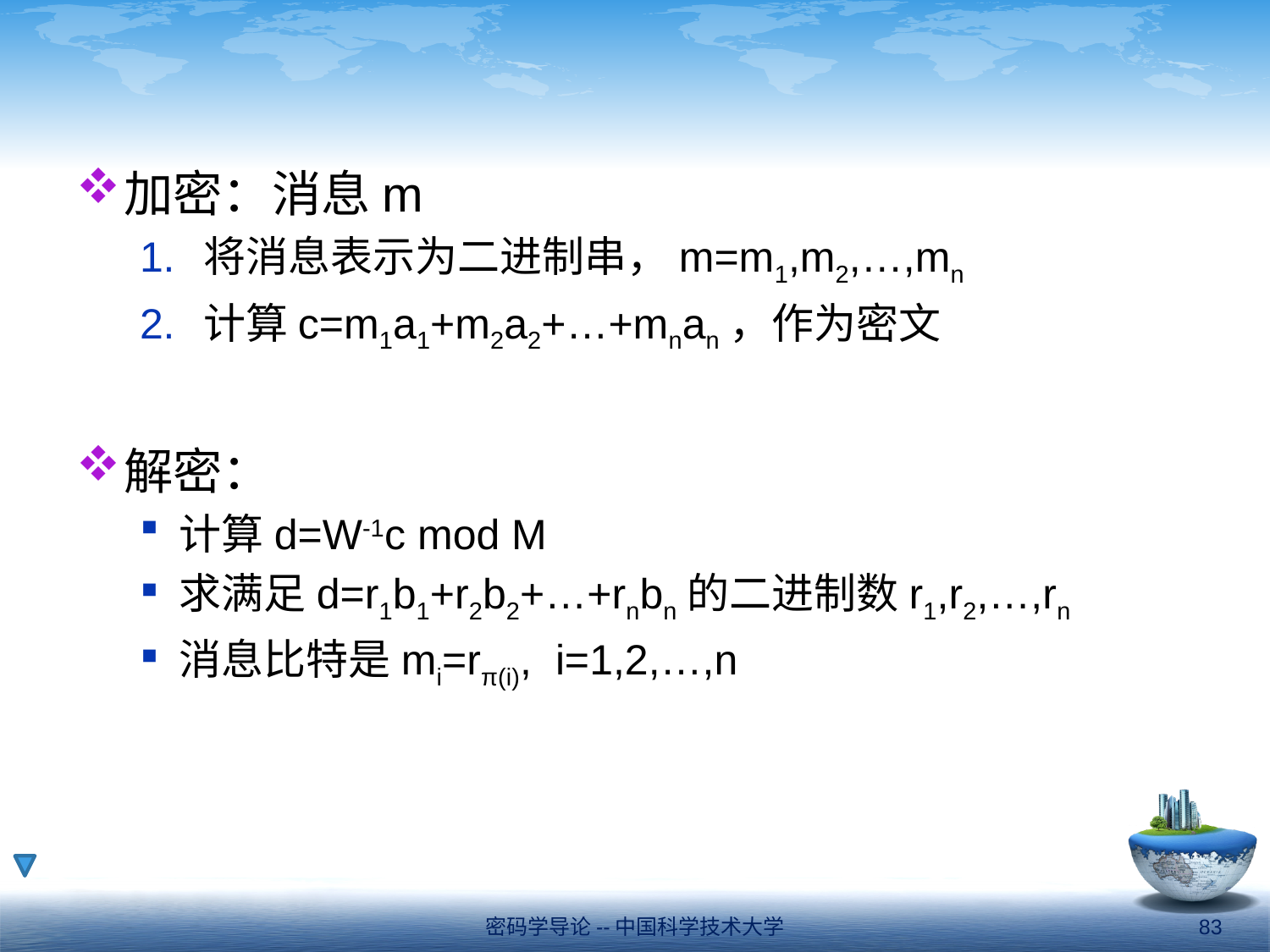

#
加密：消息m
将消息表示为二进制串，m=m1,m2,…,mn
计算c=m1a1+m2a2+…+mnan，作为密文

解密：
计算d=W-1c mod M
求满足d=r1b1+r2b2+…+rnbn的二进制数r1,r2,…,rn
消息比特是mi=rπ(i),  i=1,2,…,n

密码学导论--中国科学技术大学
83